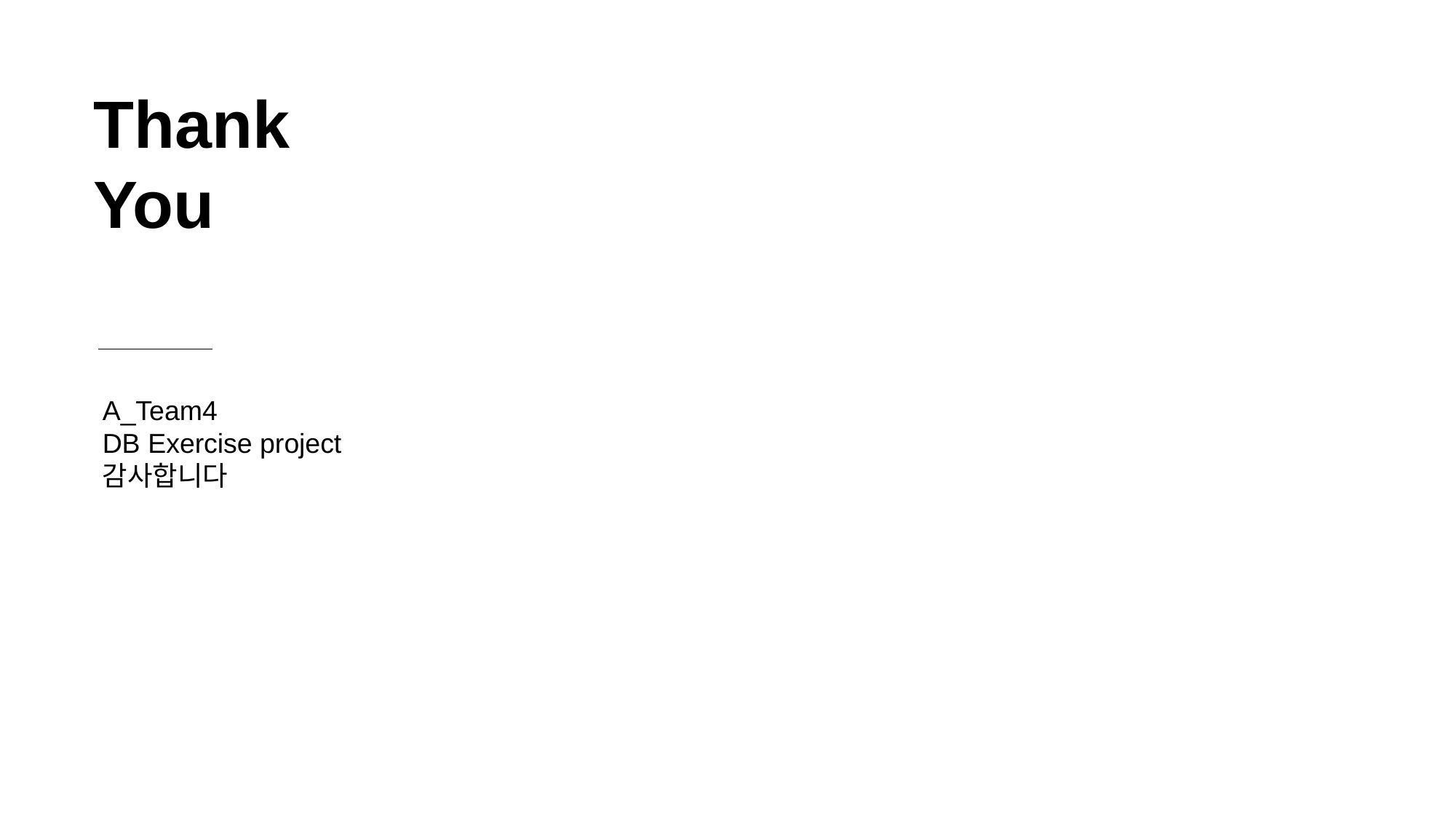

Thank
You
A_Team4
DB Exercise project
감사합니다